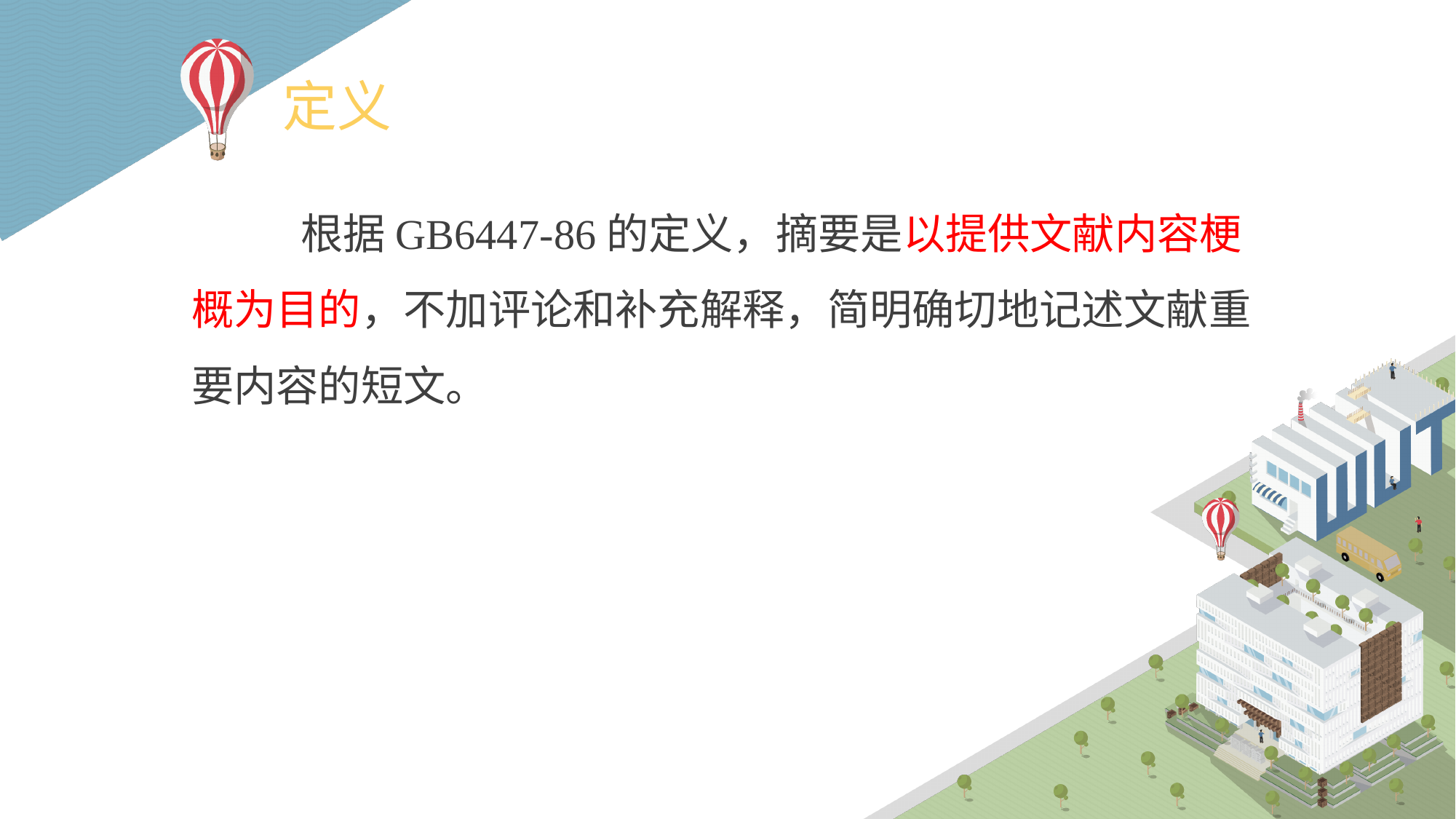

# 定义
	根据GB6447-86的定义，摘要是以提供文献内容梗概为目的，不加评论和补充解释，简明确切地记述文献重要内容的短文。